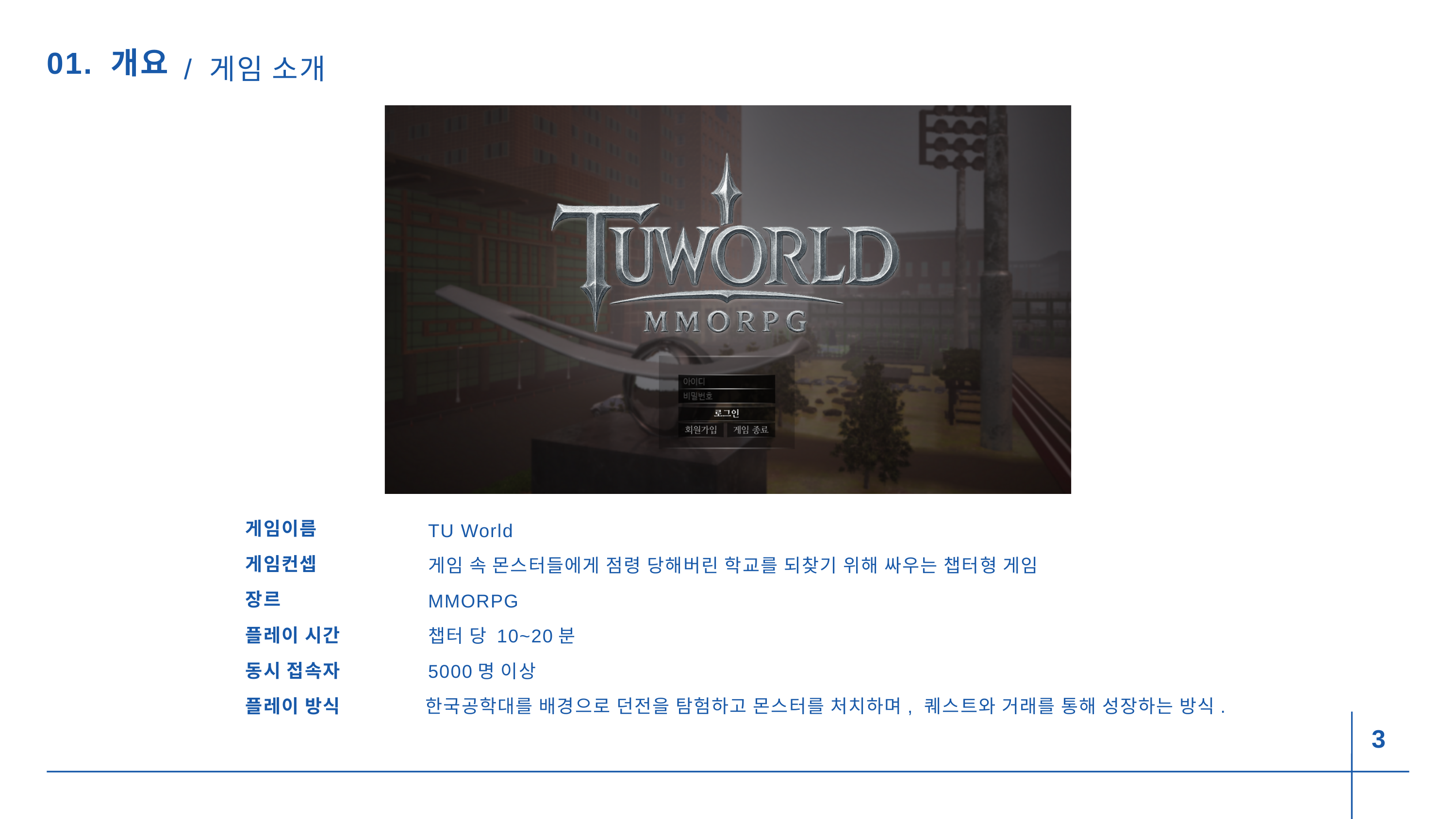

/ 게임 소개
01. 개요

TU World
게임이름
게임 속 몬스터들에게 점령 당해버린 학교를 되찾기 위해 싸우는 챕터형 게임
게임컨셉
MMORPG
장르
챕터 당 10~20분
플레이 시간
5000명 이상
동시 접속자
한국공학대를 배경으로 던전을 탐험하고 몬스터를 처치하며, 퀘스트와 거래를 통해 성장하는 방식.

플레이 방식

3